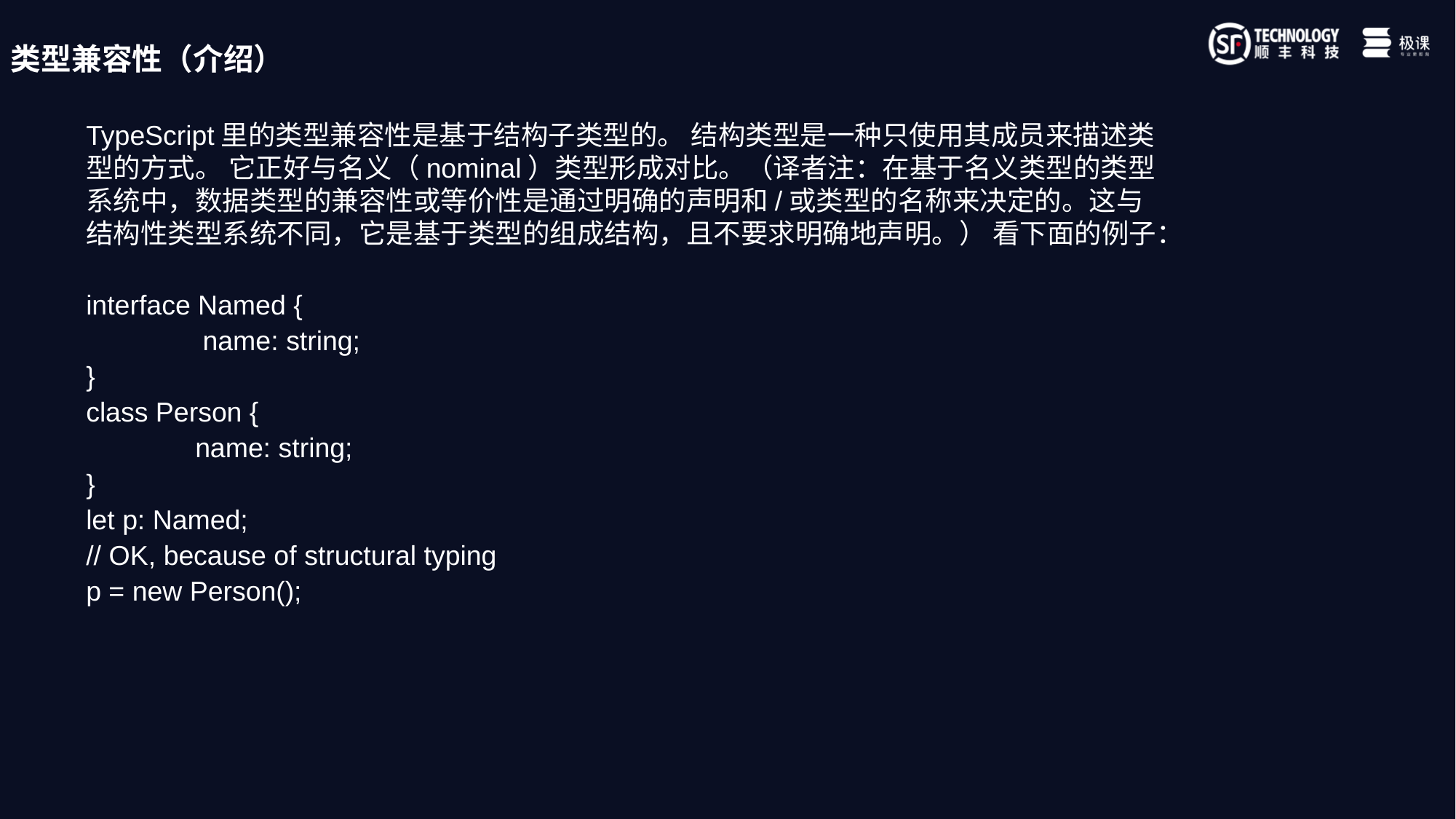

类型兼容性（介绍）
TypeScript里的类型兼容性是基于结构子类型的。 结构类型是一种只使用其成员来描述类型的方式。 它正好与名义（nominal）类型形成对比。（译者注：在基于名义类型的类型系统中，数据类型的兼容性或等价性是通过明确的声明和/或类型的名称来决定的。这与结构性类型系统不同，它是基于类型的组成结构，且不要求明确地声明。） 看下面的例子：

interface Named {
	 name: string;
}
class Person {
	name: string;
}
let p: Named;
// OK, because of structural typing
p = new Person();